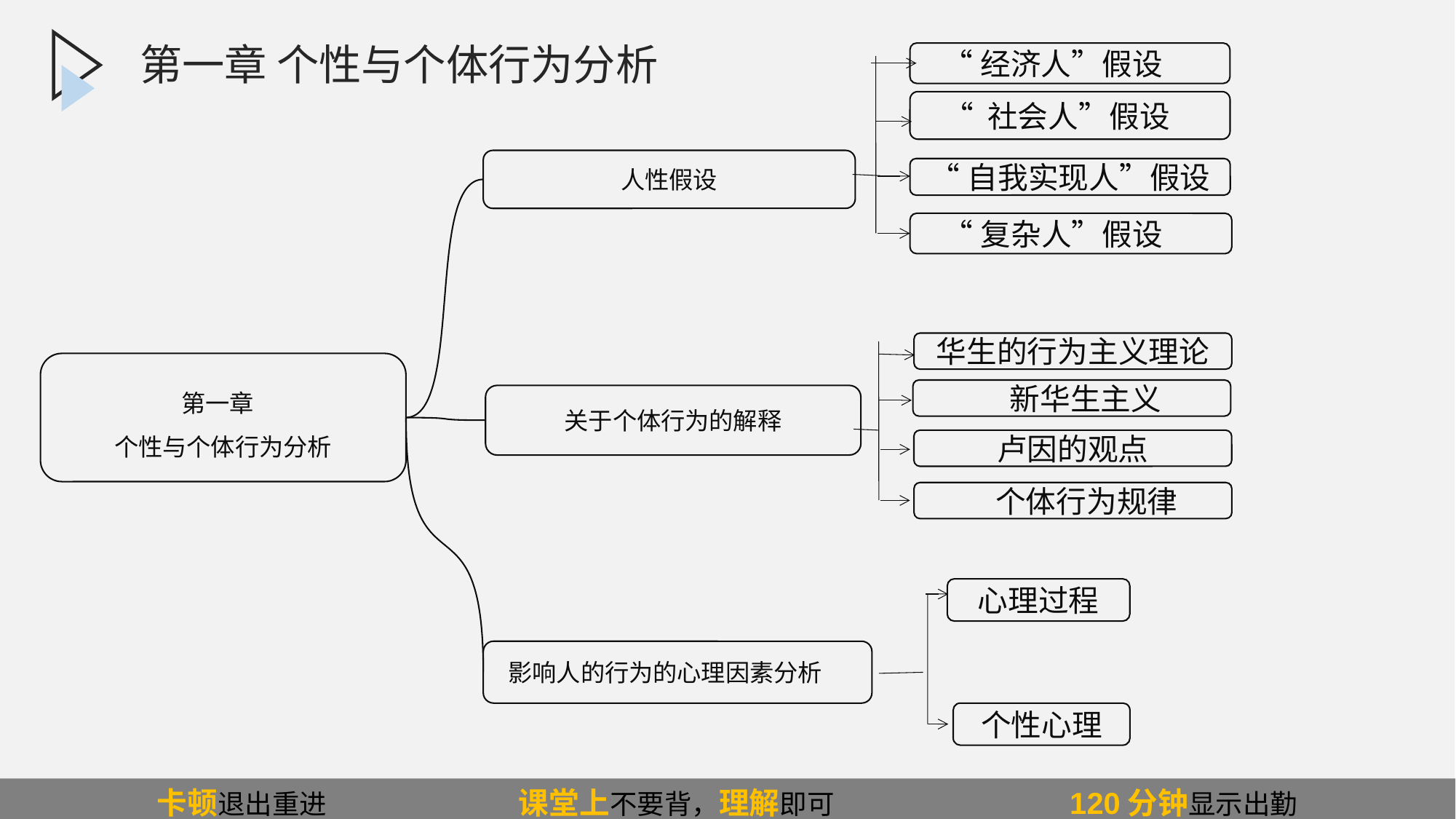

第一章 个性与个体行为分析
   “经济人”假设
   “ 社会人”假设

“自我实现人”假设
   “复杂人”假设
华生的行为主义理论
   新华生主义

卢因的观点
   个体行为规律
心理过程

个性心理
人性假设
第一章
个性与个体行为分析
关于个体行为的解释
 影响人的行为的心理因素分析